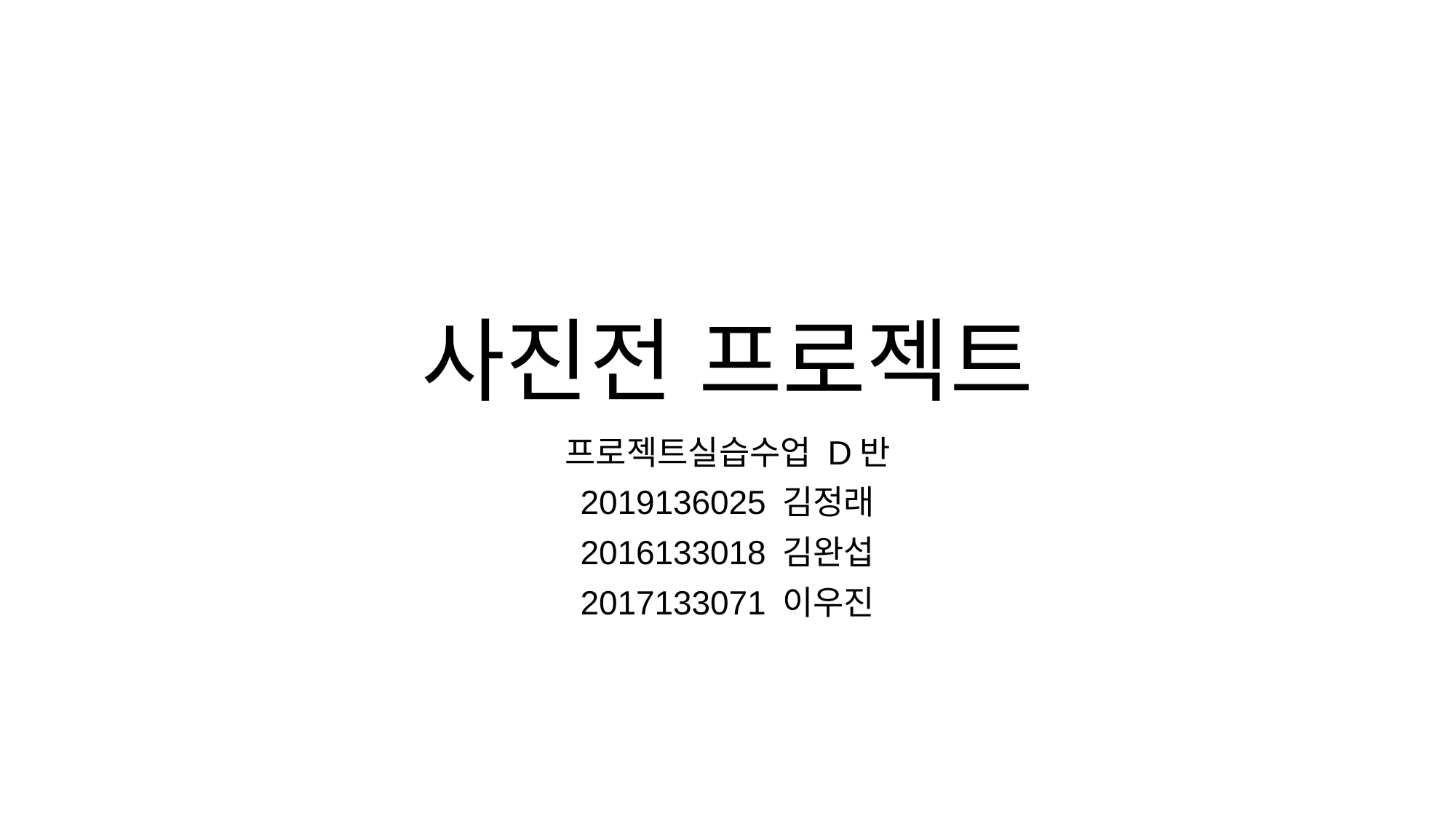

# 사진전 프로젝트
프로젝트실습수업 D반
2019136025 김정래
2016133018 김완섭
2017133071 이우진